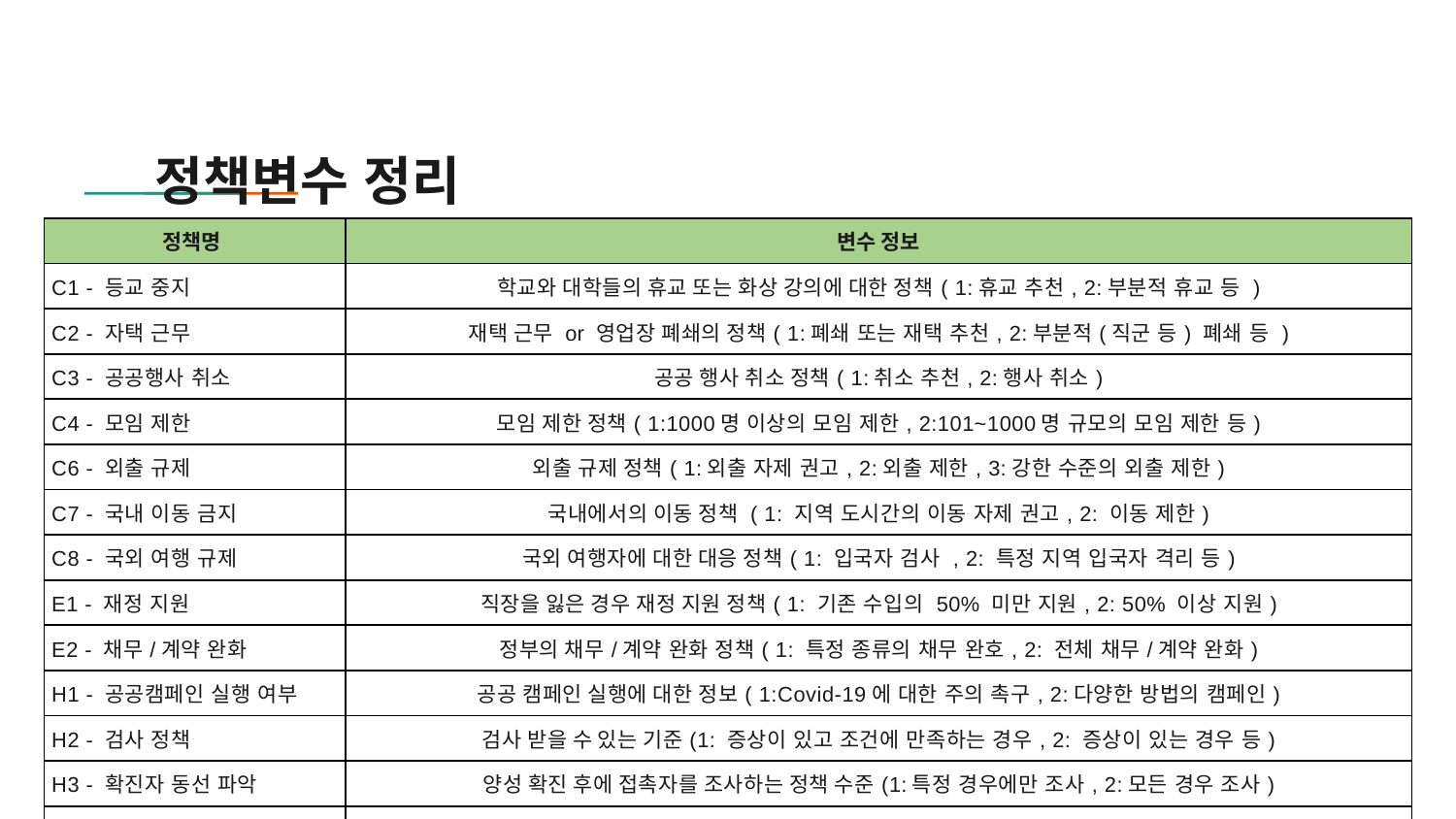

정책변수 정리
| 정책명 | 변수 정보 |
| --- | --- |
| C1 - 등교 중지 | 학교와 대학들의 휴교 또는 화상 강의에 대한 정책( 1:휴교 추천, 2:부분적 휴교 등 ) |
| C2 - 자택 근무 | 재택 근무 or 영업장 폐쇄의 정책( 1:폐쇄 또는 재택 추천, 2:부분적(직군 등) 폐쇄 등 ) |
| C3 - 공공행사 취소 | 공공 행사 취소 정책( 1:취소 추천, 2:행사 취소) |
| C4 - 모임 제한 | 모임 제한 정책( 1:1000명 이상의 모임 제한, 2:101~1000명 규모의 모임 제한 등) |
| C6 - 외출 규제 | 외출 규제 정책( 1:외출 자제 권고, 2:외출 제한, 3:강한 수준의 외출 제한) |
| C7 - 국내 이동 금지 | 국내에서의 이동 정책 ( 1: 지역 도시간의 이동 자제 권고, 2: 이동 제한) |
| C8 - 국외 여행 규제 | 국외 여행자에 대한 대응 정책( 1: 입국자 검사 , 2: 특정 지역 입국자 격리 등) |
| E1 - 재정 지원 | 직장을 잃은 경우 재정 지원 정책( 1: 기존 수입의 50% 미만 지원, 2: 50% 이상 지원) |
| E2 - 채무/계약 완화 | 정부의 채무/계약 완화 정책( 1: 특정 종류의 채무 완호, 2: 전체 채무/계약 완화) |
| H1 - 공공캠페인 실행 여부 | 공공 캠페인 실행에 대한 정보( 1:Covid-19에 대한 주의 촉구, 2:다양한 방법의 캠페인) |
| H2 - 검사 정책 | 검사 받을 수 있는 기준(1: 증상이 있고 조건에 만족하는 경우, 2: 증상이 있는 경우 등) |
| H3 - 확진자 동선 파악 | 양성 확진 후에 접촉자를 조사하는 정책 수준(1:특정 경우에만 조사, 2:모든 경우 조사) |
| StringencyIndex | 정부의 정책의 엄격도를 종합하여 0부터 1사이의 값으로 수치화한 지수 (0: 엄격하지 않음, 1: 엄격함) |
| GovernmentIndex | 정부의 사회적 거리두기 조치에 따라 수치화한 지수(1: 1단계, 2: 2단계, 3: 3단계) |